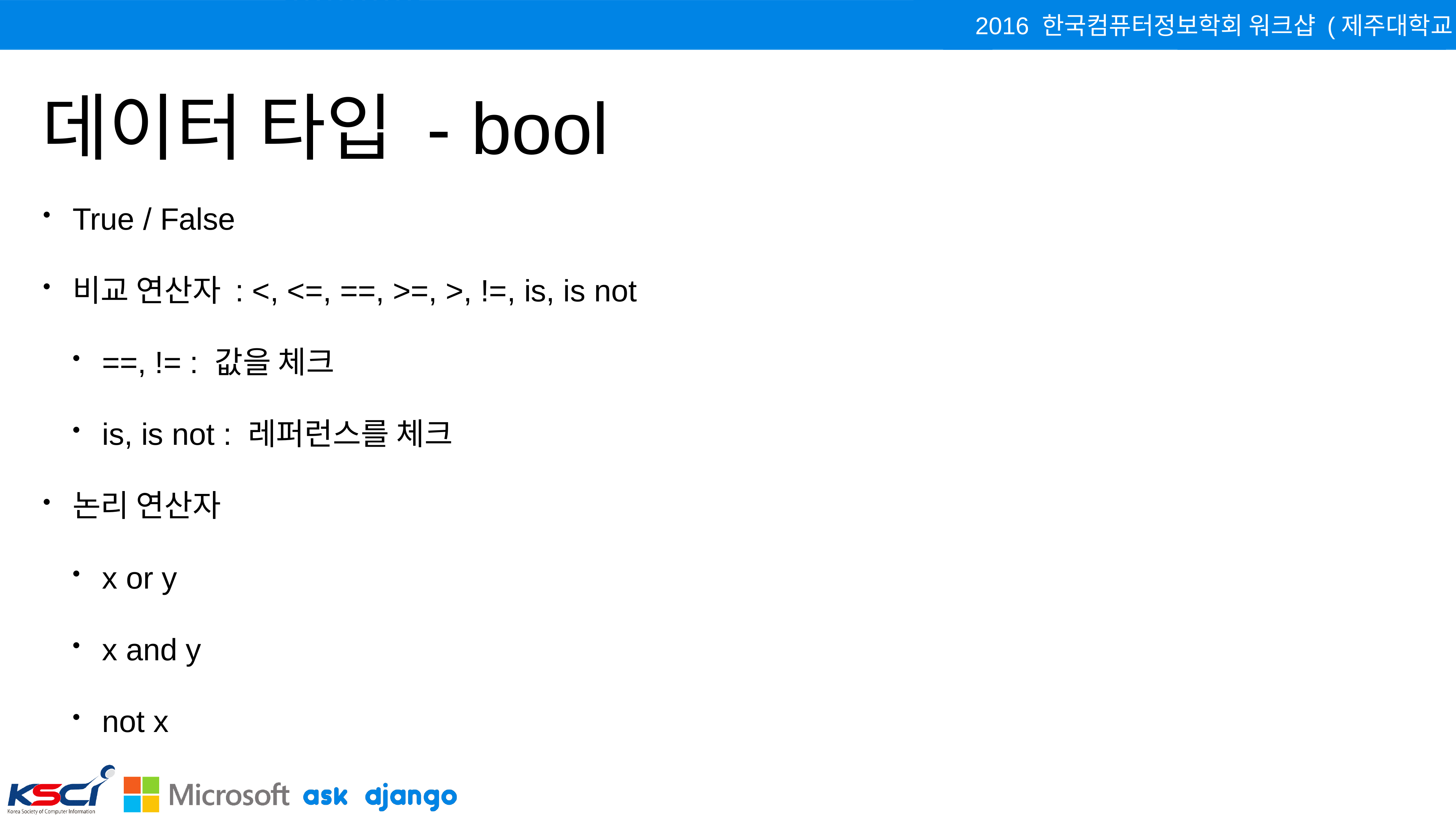

# 데이터 타입 - bool
True / False
비교 연산자 : <, <=, ==, >=, >, !=, is, is not
==, != : 값을 체크
is, is not : 레퍼런스를 체크
논리 연산자
x or y
x and y
not x